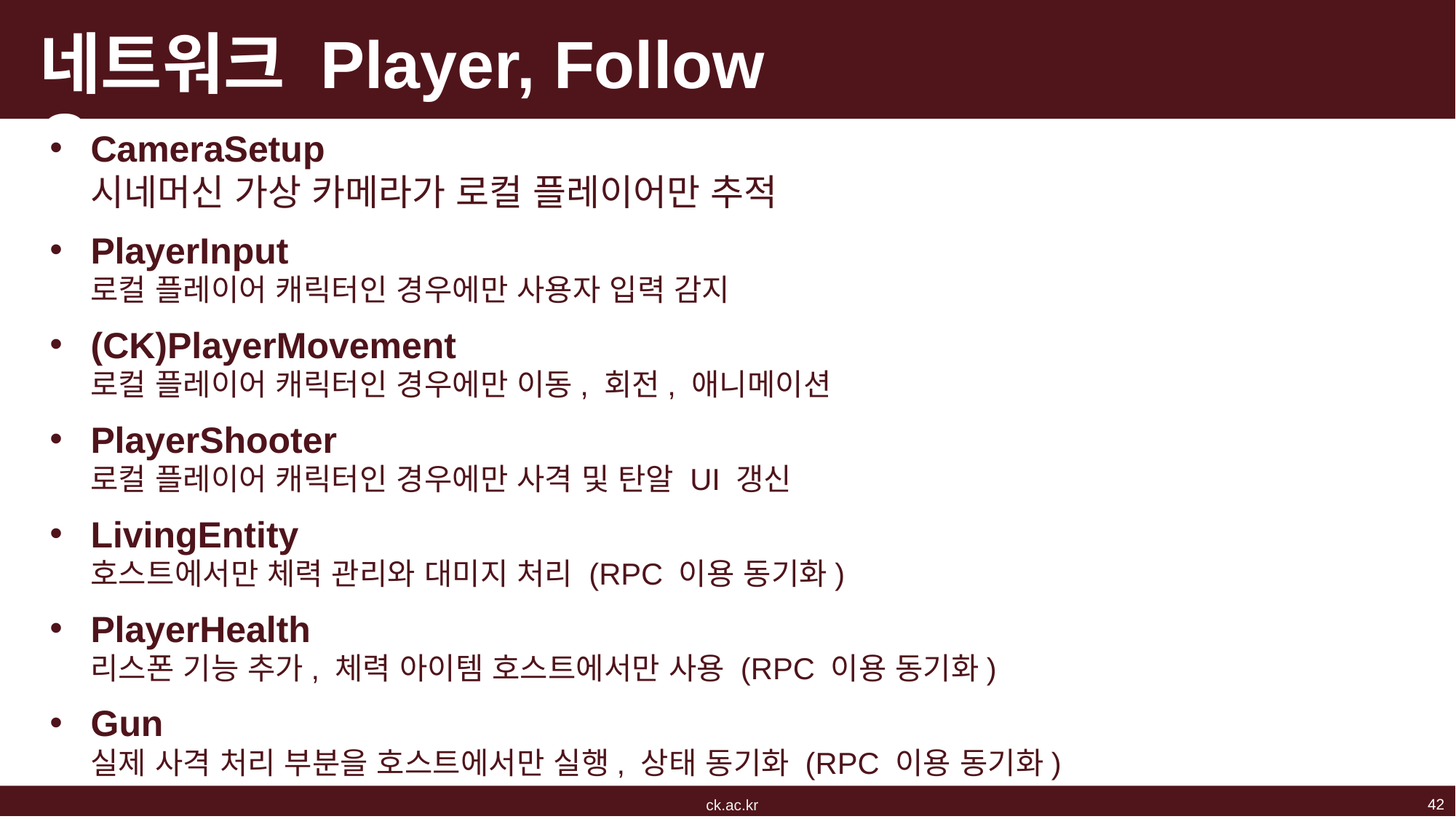

# 네트워크 Player, Follow Cam
CameraSetup
시네머신 가상 카메라가 로컬 플레이어만 추적

PlayerInput
로컬 플레이어 캐릭터인 경우에만 사용자 입력 감지

(CK)PlayerMovement
로컬 플레이어 캐릭터인 경우에만 이동, 회전, 애니메이션

PlayerShooter
로컬 플레이어 캐릭터인 경우에만 사격 및 탄알 UI 갱신

LivingEntity
호스트에서만 체력 관리와 대미지 처리 (RPC 이용 동기화)

PlayerHealth
리스폰 기능 추가, 체력 아이템 호스트에서만 사용 (RPC 이용 동기화)

Gun
실제 사격 처리 부분을 호스트에서만 실행, 상태 동기화 (RPC 이용 동기화)
42
ck.ac.kr